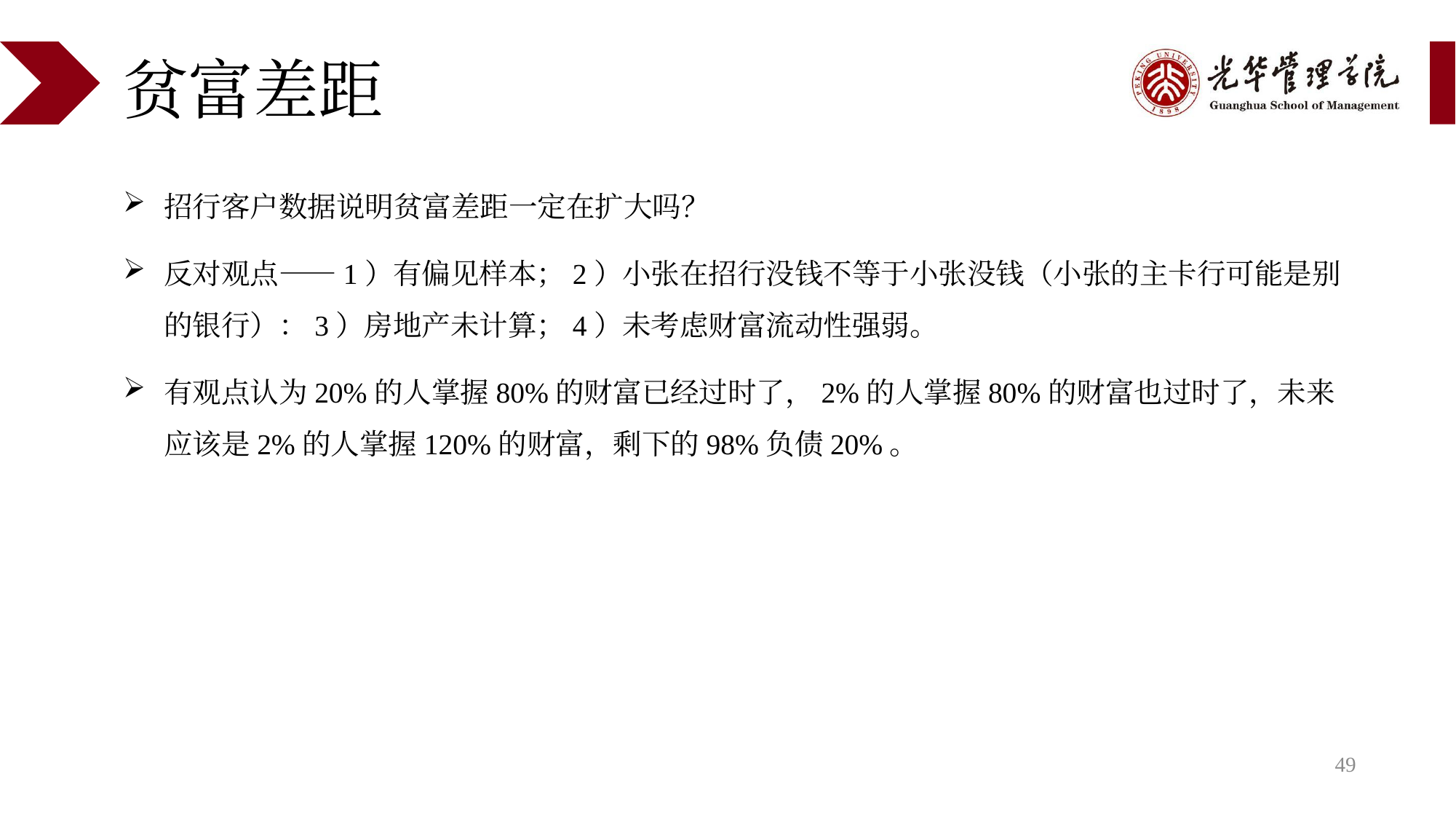

# 贫富差距
招行客户数据说明贫富差距一定在扩大吗？
反对观点——1）有偏见样本；2）小张在招行没钱不等于小张没钱（小张的主卡行可能是别的银行）：3）房地产未计算；4）未考虑财富流动性强弱。
有观点认为20%的人掌握80%的财富已经过时了，2%的人掌握80%的财富也过时了，未来应该是2%的人掌握120%的财富，剩下的98%负债20%。

49